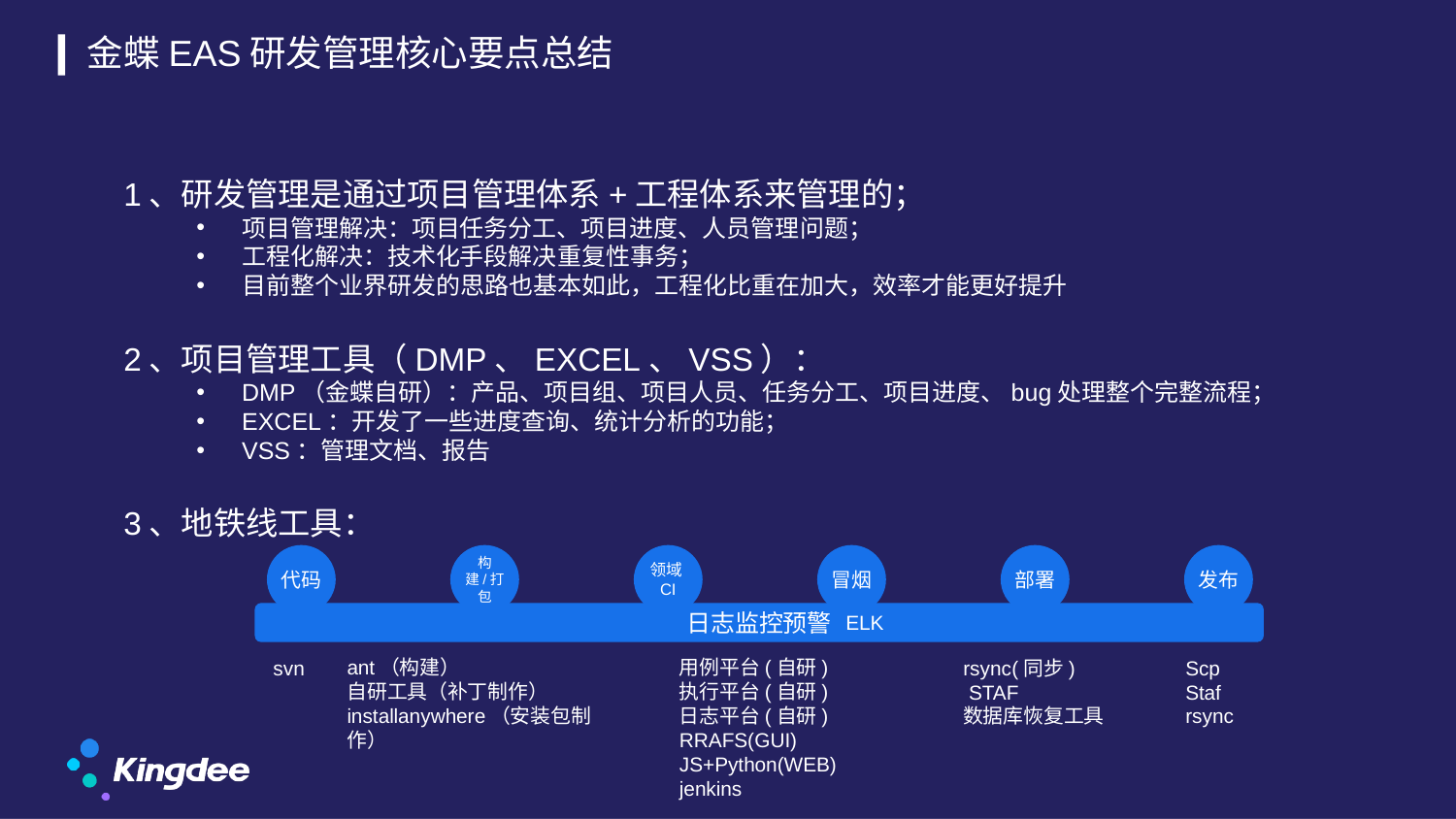

金蝶EAS研发管理核心要点总结

1、研发管理是通过项目管理体系+工程体系来管理的；
项目管理解决：项目任务分工、项目进度、人员管理问题；
工程化解决：技术化手段解决重复性事务；
目前整个业界研发的思路也基本如此，工程化比重在加大，效率才能更好提升

2、项目管理工具（DMP、EXCEL、VSS）：
DMP（金蝶自研）：产品、项目组、项目人员、任务分工、项目进度、bug处理整个完整流程；
EXCEL：开发了一些进度查询、统计分析的功能；
VSS：管理文档、报告

3、地铁线工具：

代码
构建/打包
领域CI
冒烟
部署
发布
日志监控预警
ELK
svn
ant（构建）
自研工具（补丁制作）
installanywhere（安装包制作）
用例平台(自研)
执行平台(自研)
日志平台(自研)
RRAFS(GUI)
JS+Python(WEB)
jenkins
rsync(同步)
 STAF
数据库恢复工具
Scp
Staf
rsync